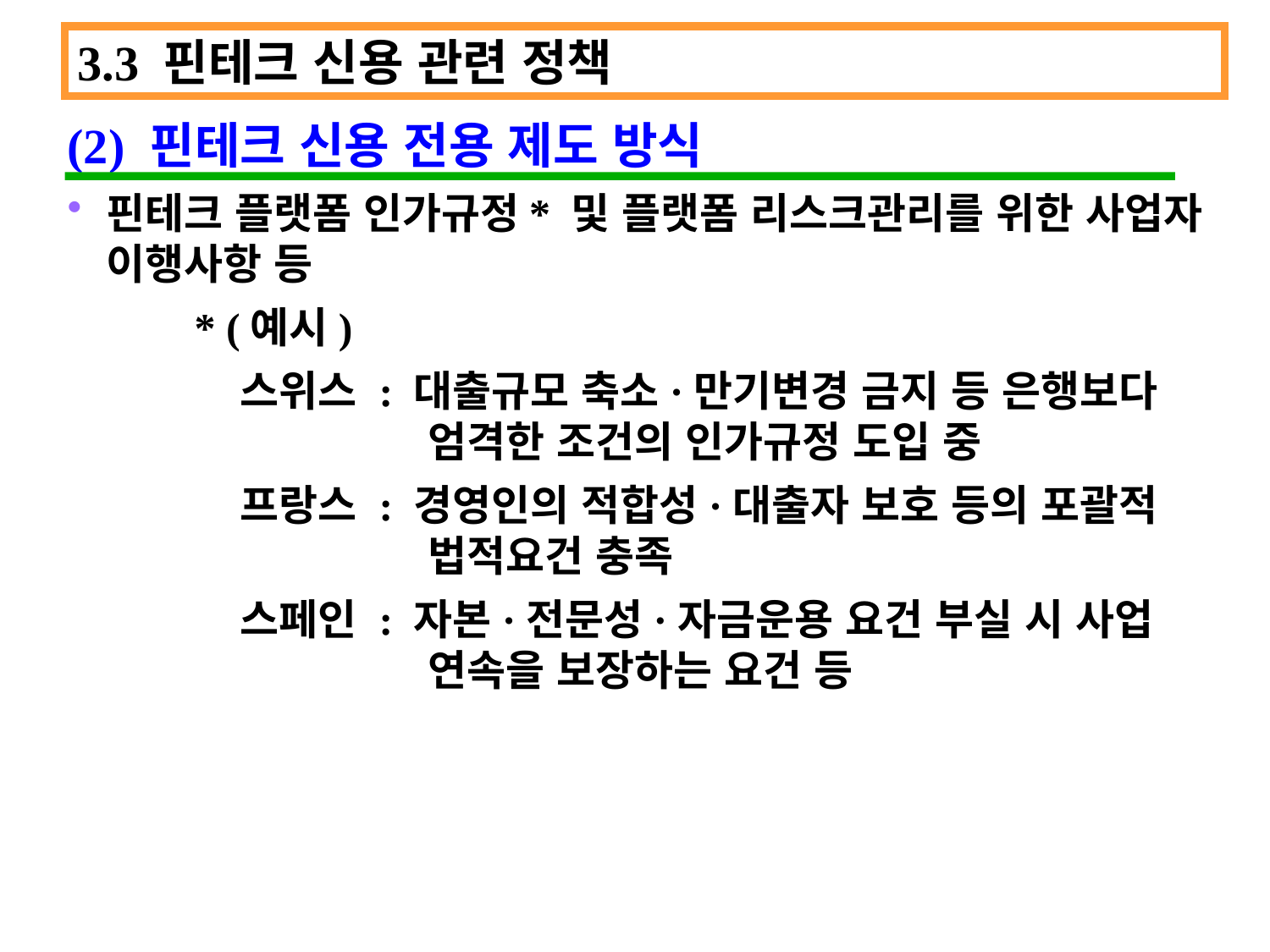

3.3 핀테크 신용 관련 정책
(2) 핀테크 신용 전용 제도 방식
핀테크 플랫폼 인가규정* 및 플랫폼 리스크관리를 위한 사업자 이행사항 등
	* (예시)
	   스위스 : 대출규모 축소·만기변경 금지 등 은행보다 	 		         엄격한 조건의 인가규정 도입 중
	   프랑스 : 경영인의 적합성·대출자 보호 등의 포괄적 			         법적요건 충족
	   스페인 : 자본·전문성·자금운용 요건 부실 시 사업 			         연속을 보장하는 요건 등